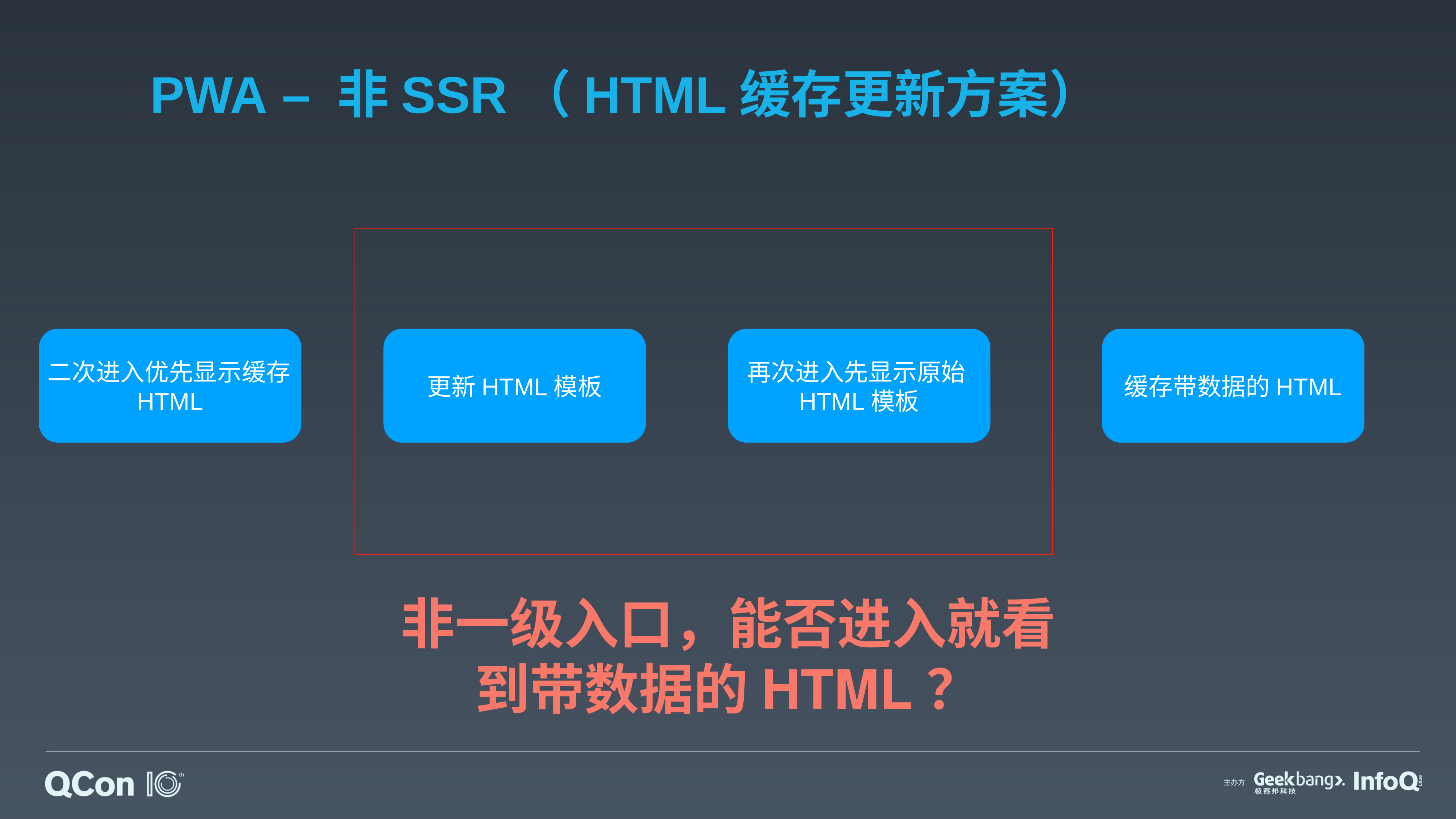

# PWA – 非SSR（HTML缓存更新方案）

二次进入优先显示缓存HTML
更新HTML模板
再次进入先显示原始HTML模板
缓存带数据的HTML
非一级入口，能否进入就看到带数据的HTML？